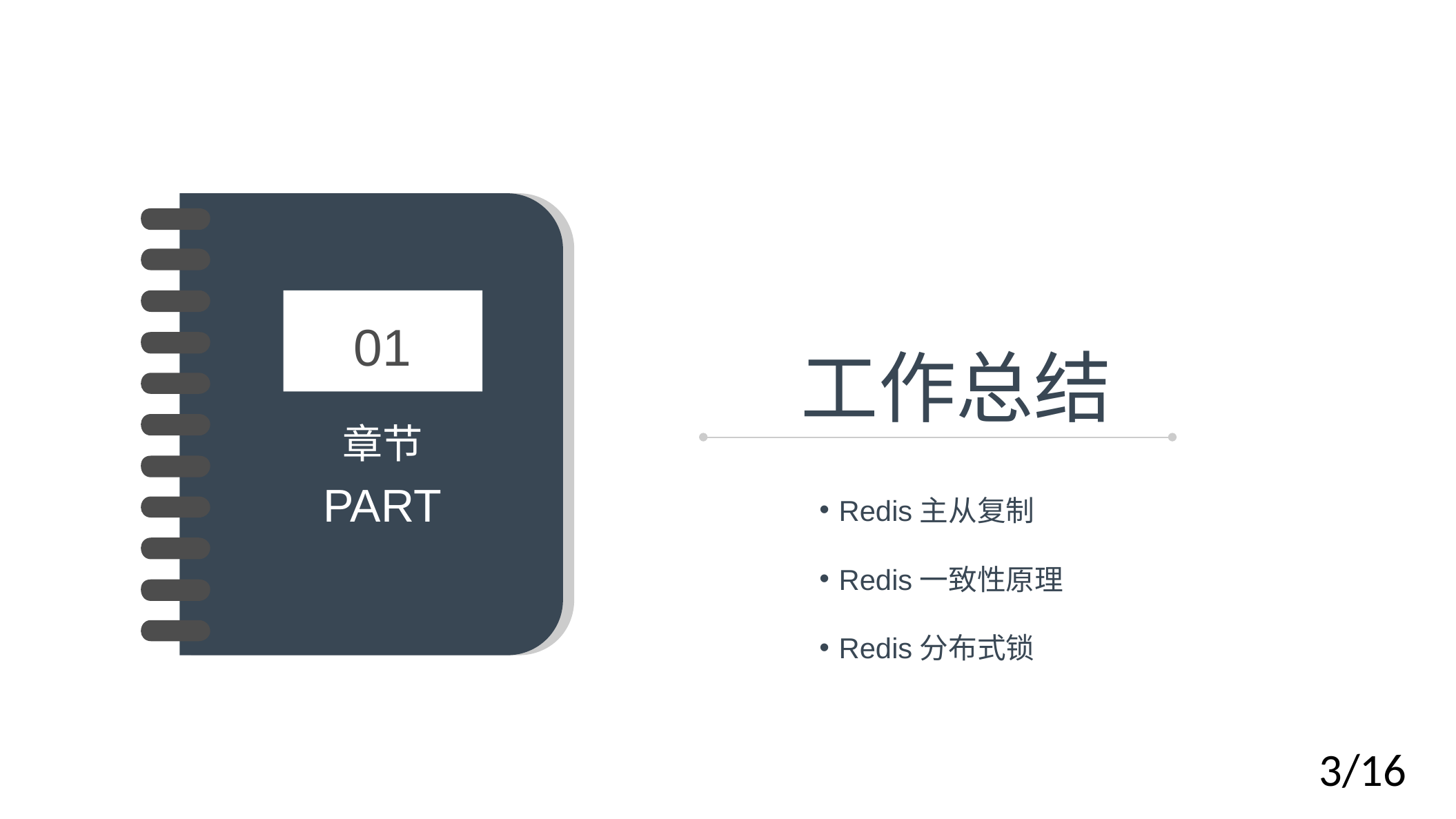

01
章节
PART
工作总结
Redis主从复制

Redis一致性原理

Redis分布式锁
3/16